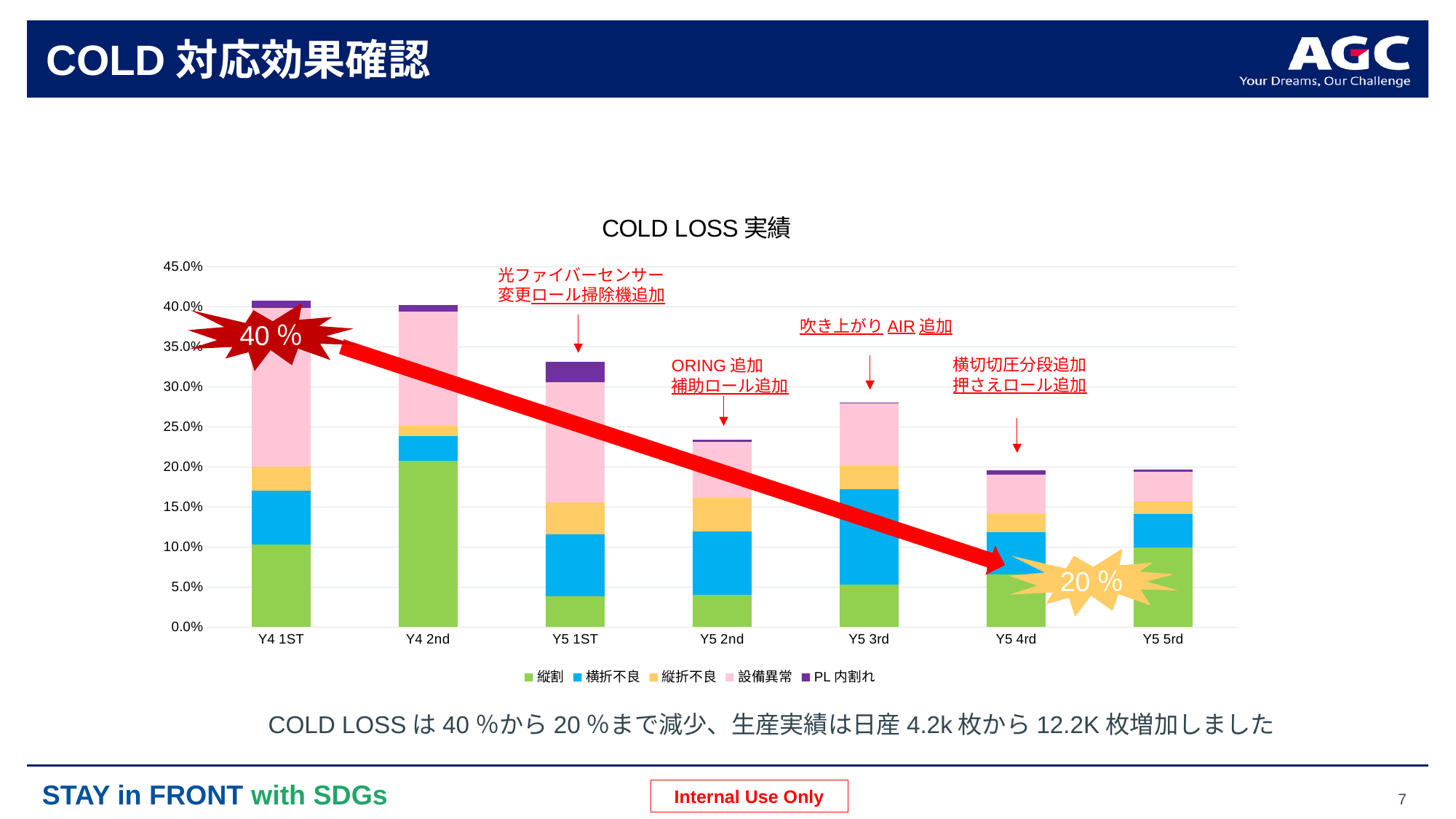

# COLD対応効果確認

[unsupported chart]

光ファイバーセンサー変更ロール掃除機追加
吹き上がりAIR追加
横切切圧分段追加押さえロール追加
ORING追加
補助ロール追加
40％

20％

COLD LOSSは40％から20％まで減少、生産実績は日産4.2k枚から12.2K枚増加しました
7